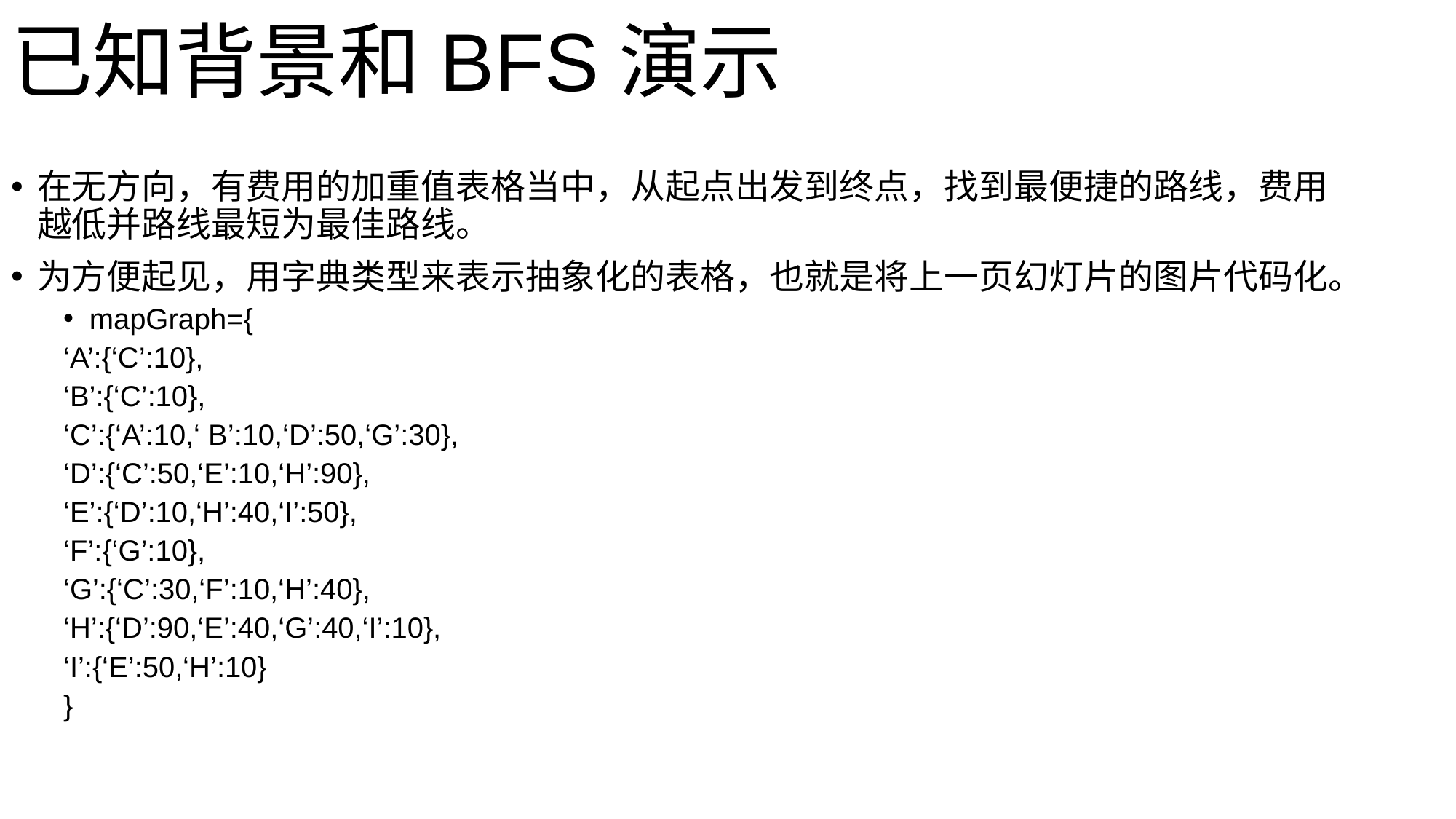

# 已知背景和BFS演示
在无方向，有费用的加重值表格当中，从起点出发到终点，找到最便捷的路线，费用越低并路线最短为最佳路线。
为方便起见，用字典类型来表示抽象化的表格，也就是将上一页幻灯片的图片代码化。
mapGraph={
	‘A’:{‘C’:10},
	‘B’:{‘C’:10},
	‘C’:{‘A’:10,‘ B’:10,‘D’:50,‘G’:30},
	‘D’:{‘C’:50,‘E’:10,‘H’:90},
	‘E’:{‘D’:10,‘H’:40,‘I’:50},
	‘F’:{‘G’:10},
	‘G’:{‘C’:30,‘F’:10,‘H’:40},
	‘H’:{‘D’:90,‘E’:40,‘G’:40,‘I’:10},
	‘I’:{‘E’:50,‘H’:10}
}